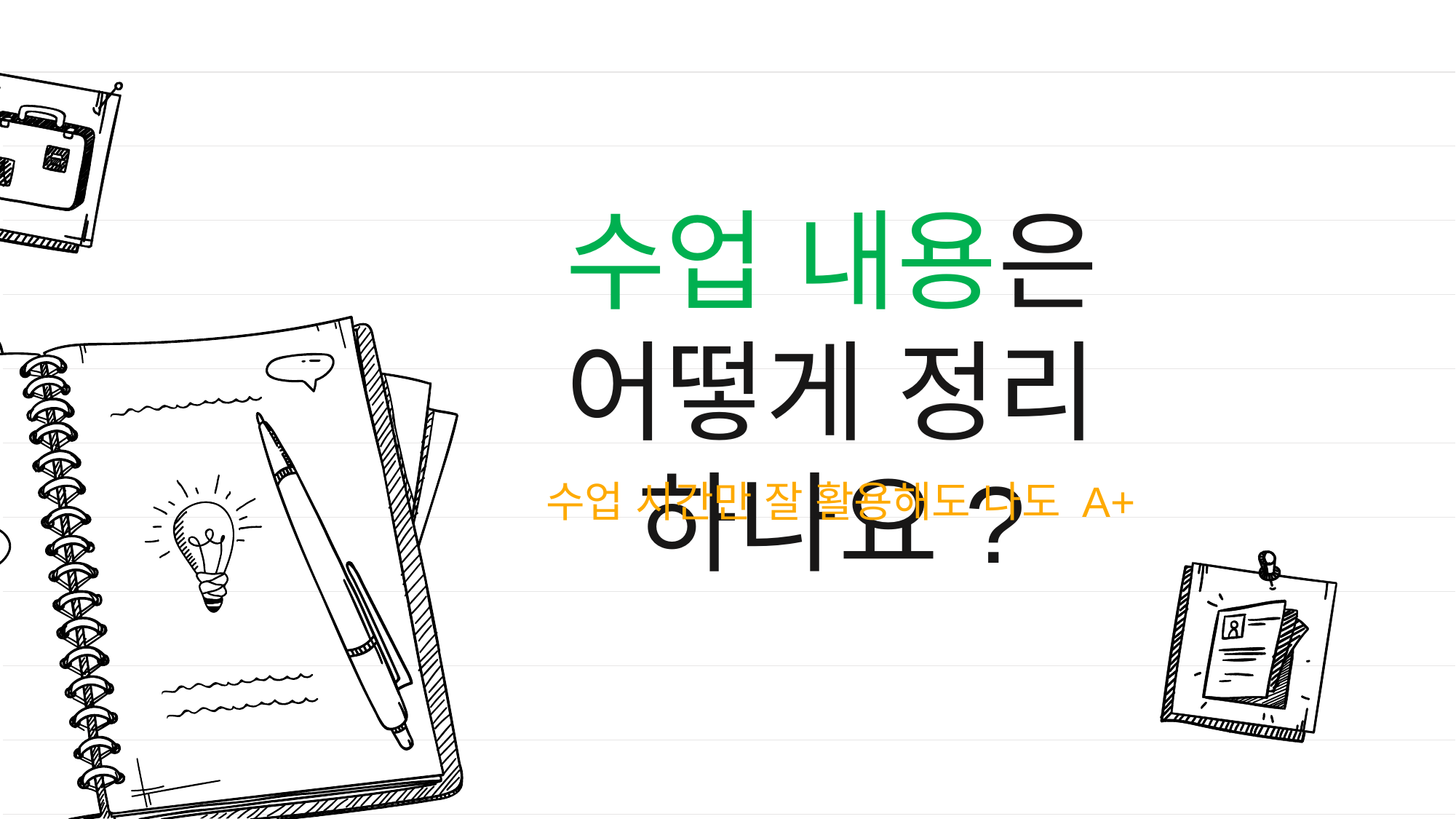

수업 내용은
어떻게 정리 하나요?

수업 시간만 잘 활용해도 나도 A+